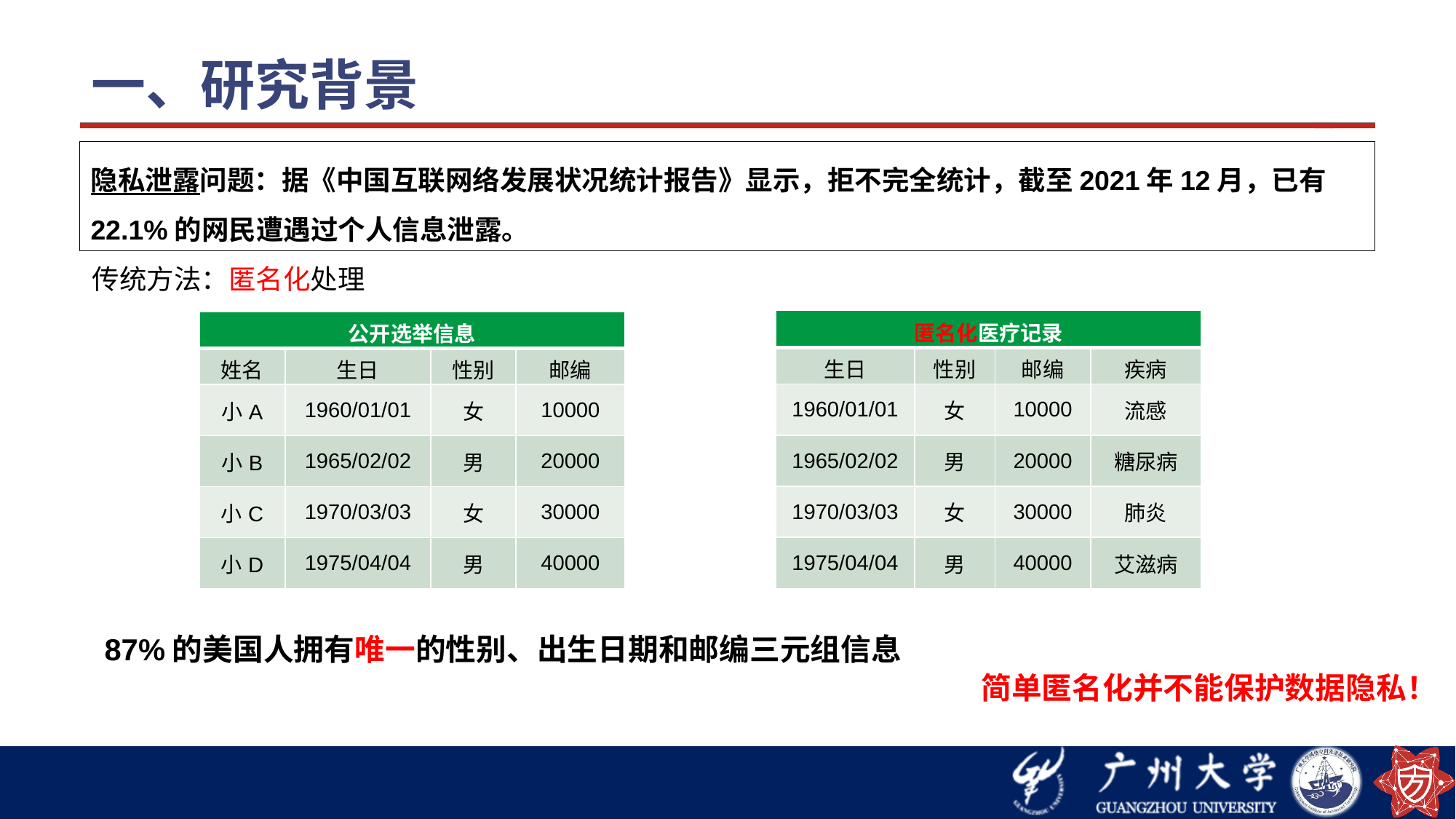

# 一、研究背景
隐私泄露问题：据《中国互联网络发展状况统计报告》显示，拒不完全统计，截至2021年12月，已有22.1%的网民遭遇过个人信息泄露。
传统方法：匿名化处理
| 匿名化医疗记录 |  |  |  |
| --- | --- | --- | --- |
| 生日 | 性别 | 邮编 | 疾病 |
| 1960/01/01 | 女 | 10000 | 流感 |
| 1965/02/02 | 男 | 20000 | 糖尿病 |
| 1970/03/03 | 女 | 30000 | 肺炎 |
| 1975/04/04 | 男 | 40000 | 艾滋病 |
| 公开选举信息 |  |  |  |
| --- | --- | --- | --- |
| 姓名 | 生日 | 性别 | 邮编 |
| 小A | 1960/01/01 | 女 | 10000 |
| 小B | 1965/02/02 | 男 | 20000 |
| 小C | 1970/03/03 | 女 | 30000 |
| 小D | 1975/04/04 | 男 | 40000 |
87%的美国人拥有唯一的性别、出生日期和邮编三元组信息
简单匿名化并不能保护数据隐私！